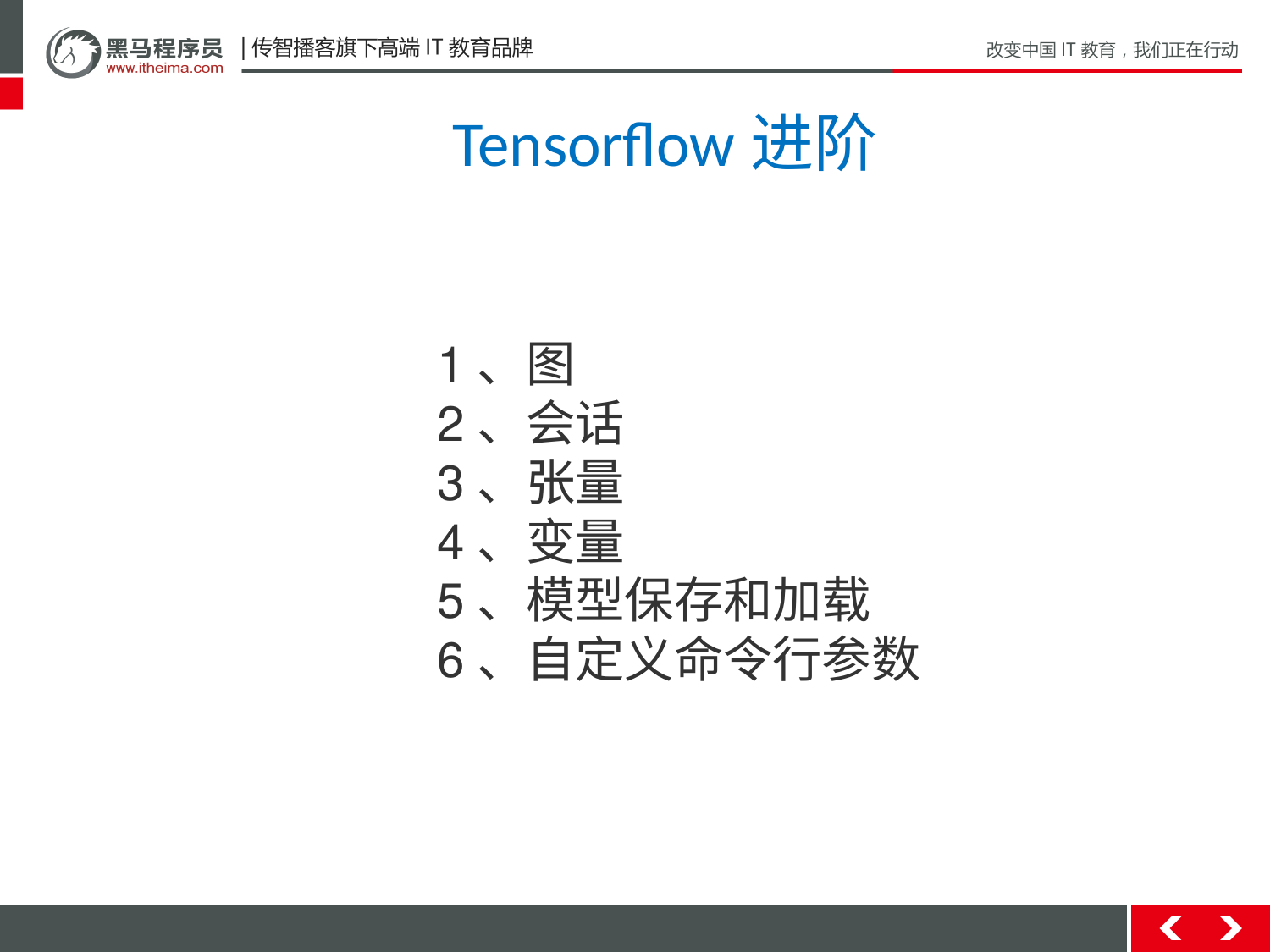

Tensorflow进阶
1、图
2、会话
3、张量
4、变量
5、模型保存和加载
6、自定义命令行参数